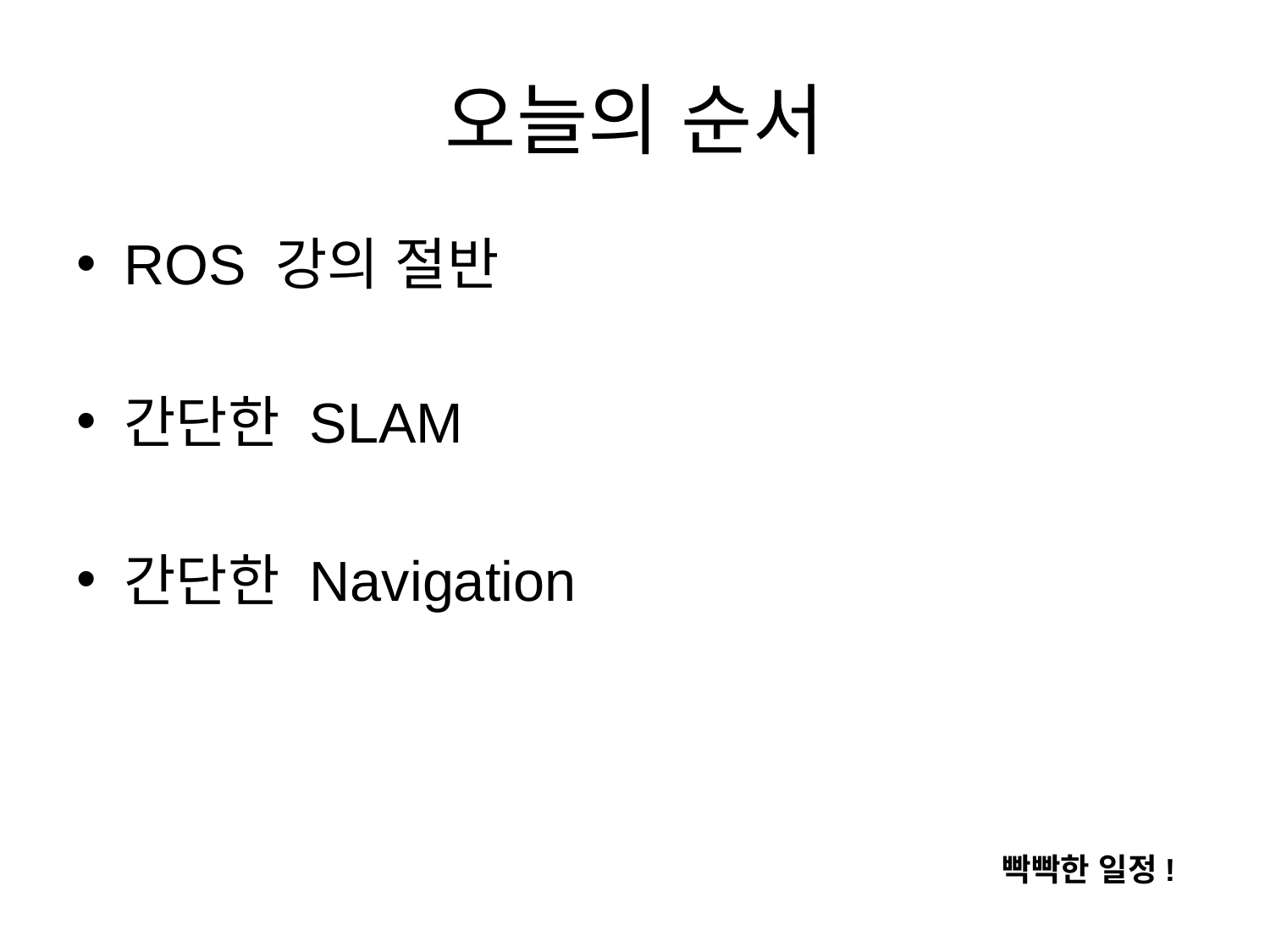

# 오늘의 순서
ROS 강의 절반

간단한 SLAM

간단한 Navigation
빡빡한 일정!